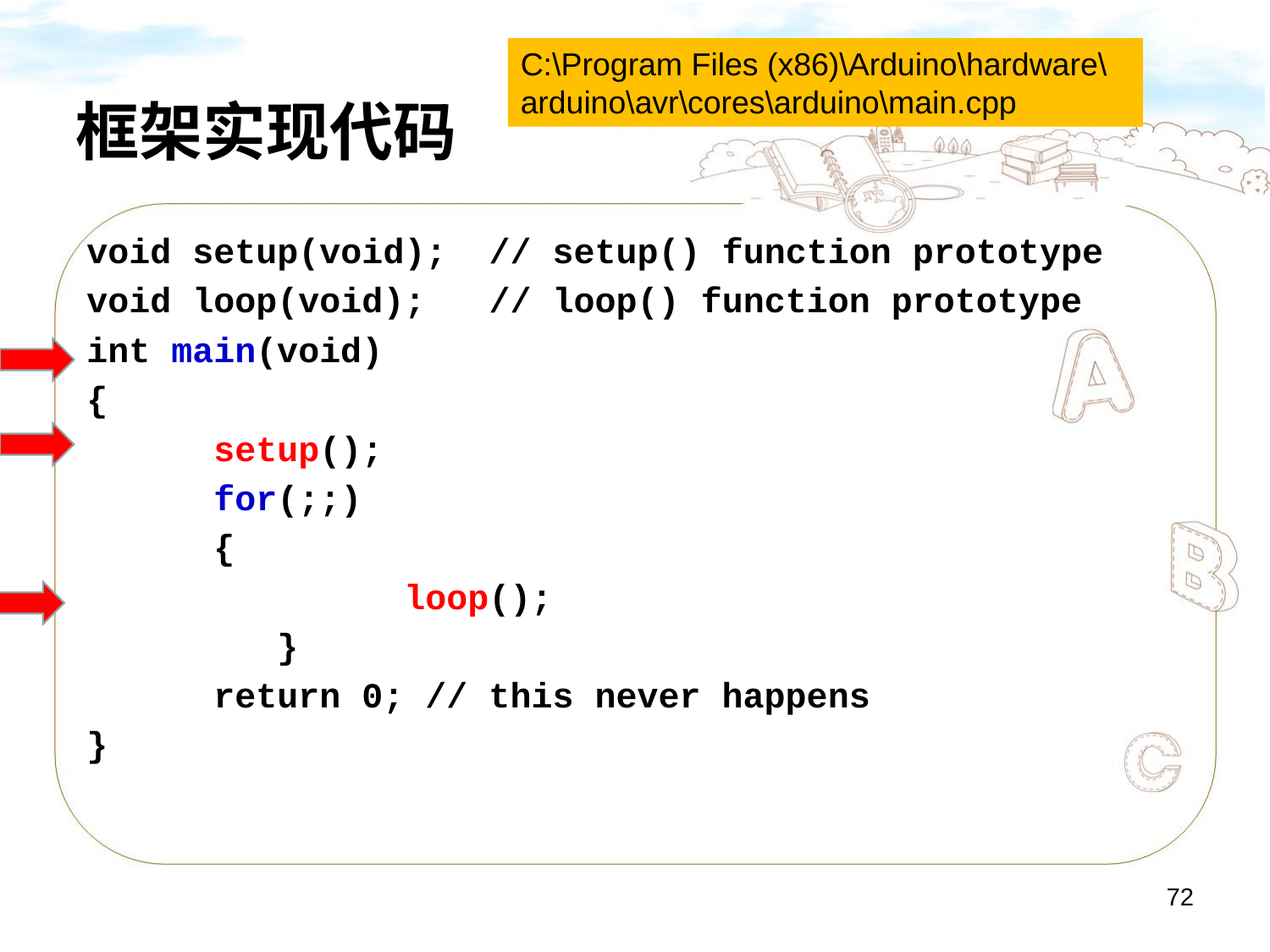

C:\Program Files (x86)\Arduino\hardware\arduino\avr\cores\arduino\main.cpp
# 框架实现代码
void setup(void);  // setup() function prototype
void loop(void);   // loop() function prototype
int main(void)
{
	setup();
	for(;;)
{
 		loop();
  	}
     	return 0; // this never happens
}

72